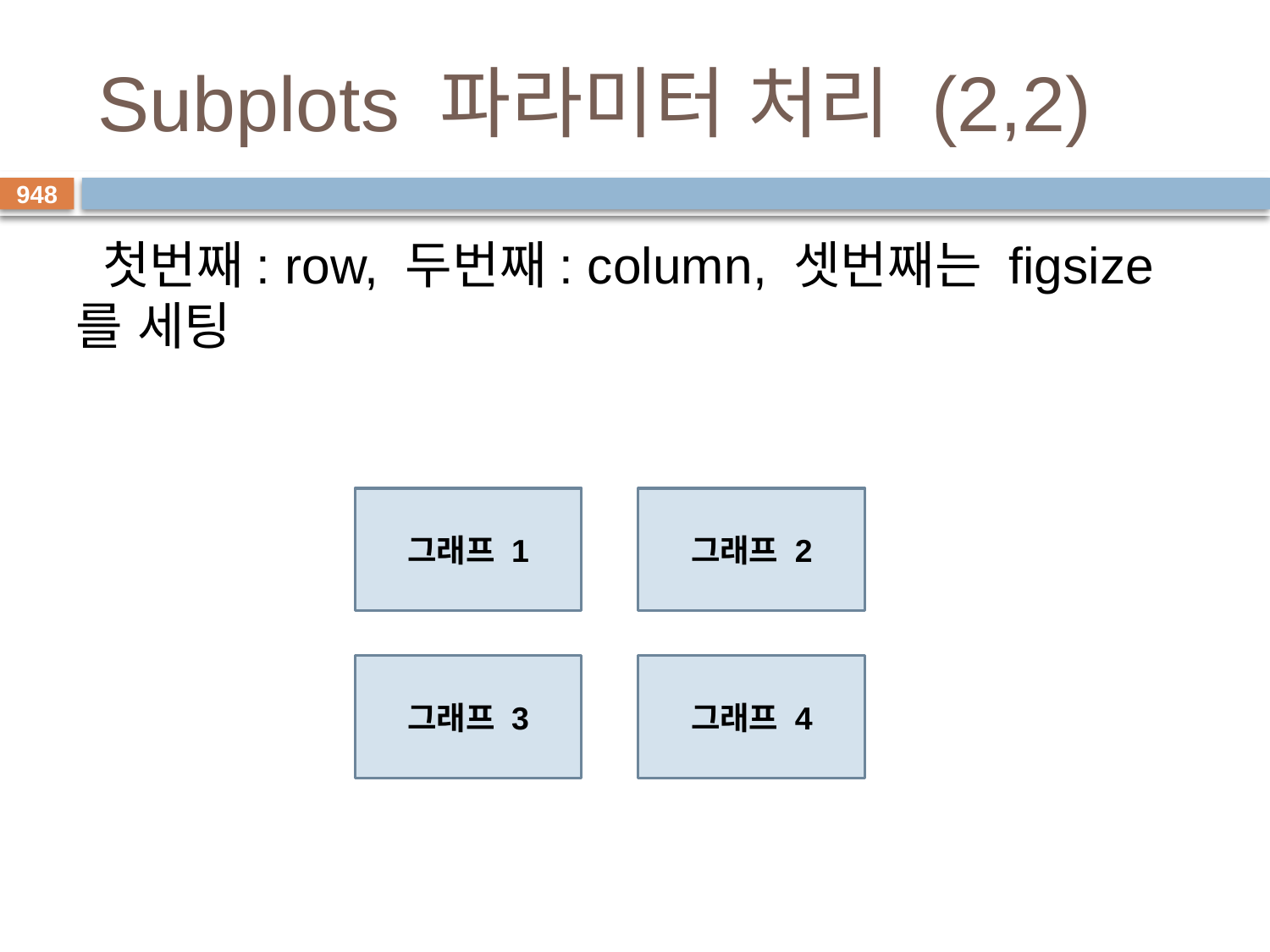

# Subplots 파라미터 처리 (2,2)
948
 첫번째: row, 두번째: column, 셋번째는 figsize를 세팅

그래프 1
그래프 2
그래프 3
그래프 4